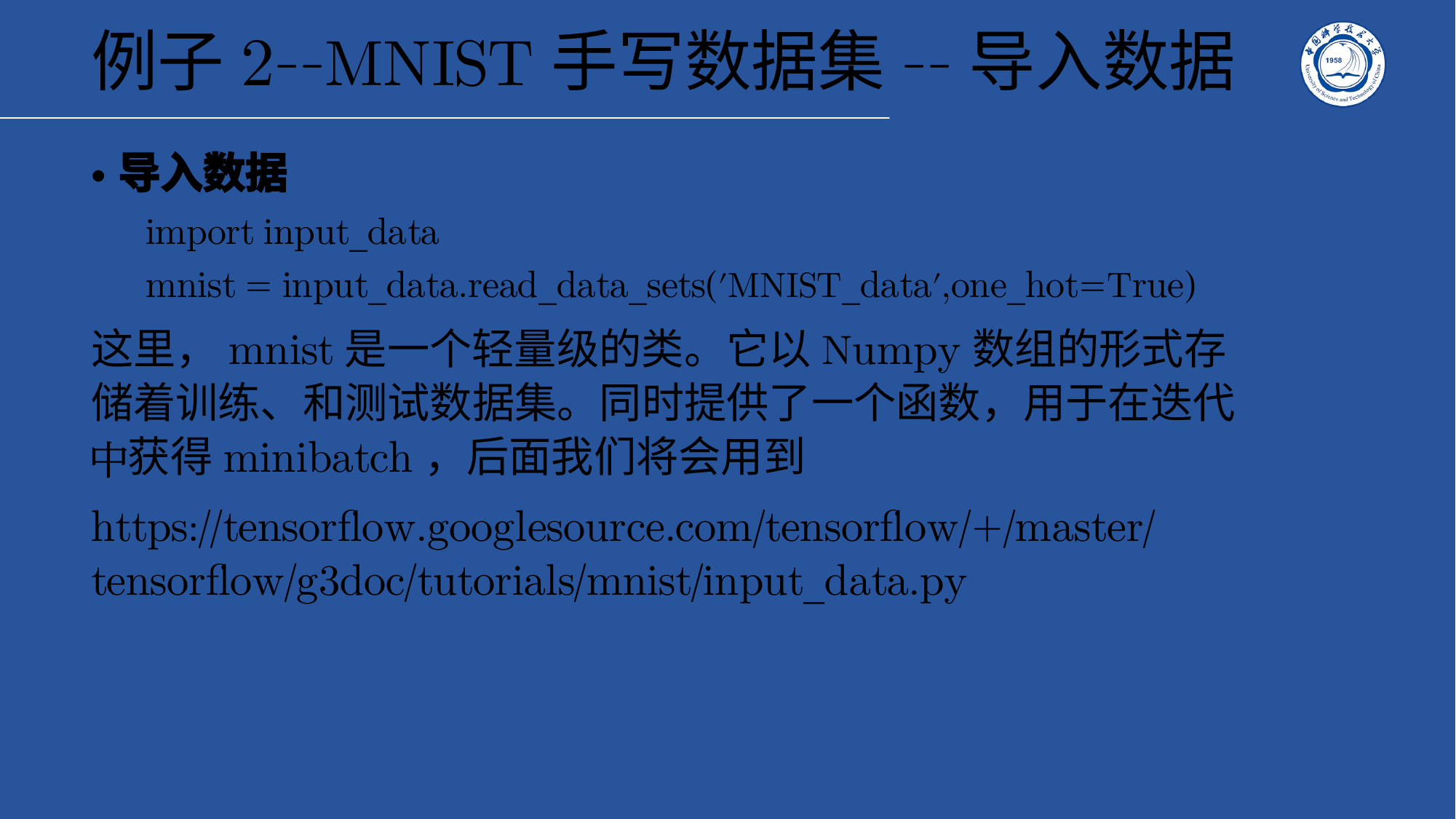

# 例子2--MNIST手写数据集--导入数据
25
导入数据
import input_data
mnist = input_data.read_data_sets('MNIST_data',one_hot=True)
这里，mnist是一个轻量级的类。它以Numpy数组的形式存储着训练、和测试数据集。同时提供了一个函数，用于在迭代中获得minibatch，后面我们将会用到
https://tensorflow.googlesource.com/tensorflow/+/master/tensorflow/g3doc/tutorials/mnist/input_data.py